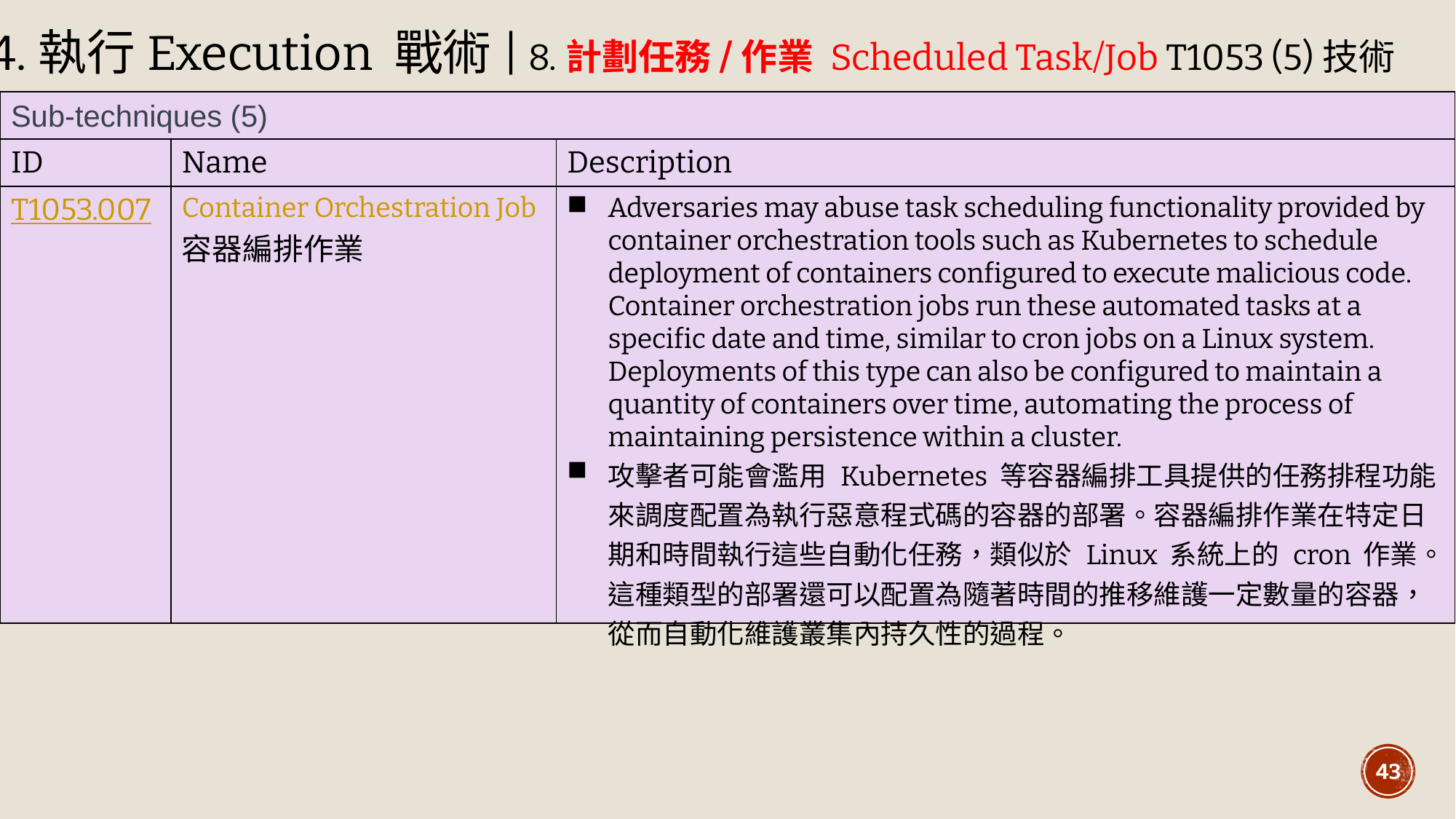

4.執行Execution 戰術| 8.計劃任務/作業 Scheduled Task/Job T1053 (5)技術
| Sub-techniques (5) |  |  |
| --- | --- | --- |
| ID | Name | Description |
| T1053.007 | Container Orchestration Job 容器編排作業 | Adversaries may abuse task scheduling functionality provided by container orchestration tools such as Kubernetes to schedule deployment of containers configured to execute malicious code. Container orchestration jobs run these automated tasks at a specific date and time, similar to cron jobs on a Linux system. Deployments of this type can also be configured to maintain a quantity of containers over time, automating the process of maintaining persistence within a cluster. 攻擊者可能會濫用 Kubernetes 等容器編排工具提供的任務排程功能來調度配置為執行惡意程式碼的容器的部署。容器編排作業在特定日期和時間執行這些自動化任務，類似於 Linux 系統上的 cron 作業。這種類型的部署還可以配置為隨著時間的推移維護一定數量的容器，從而自動化維護叢集內持久性的過程。 |

43